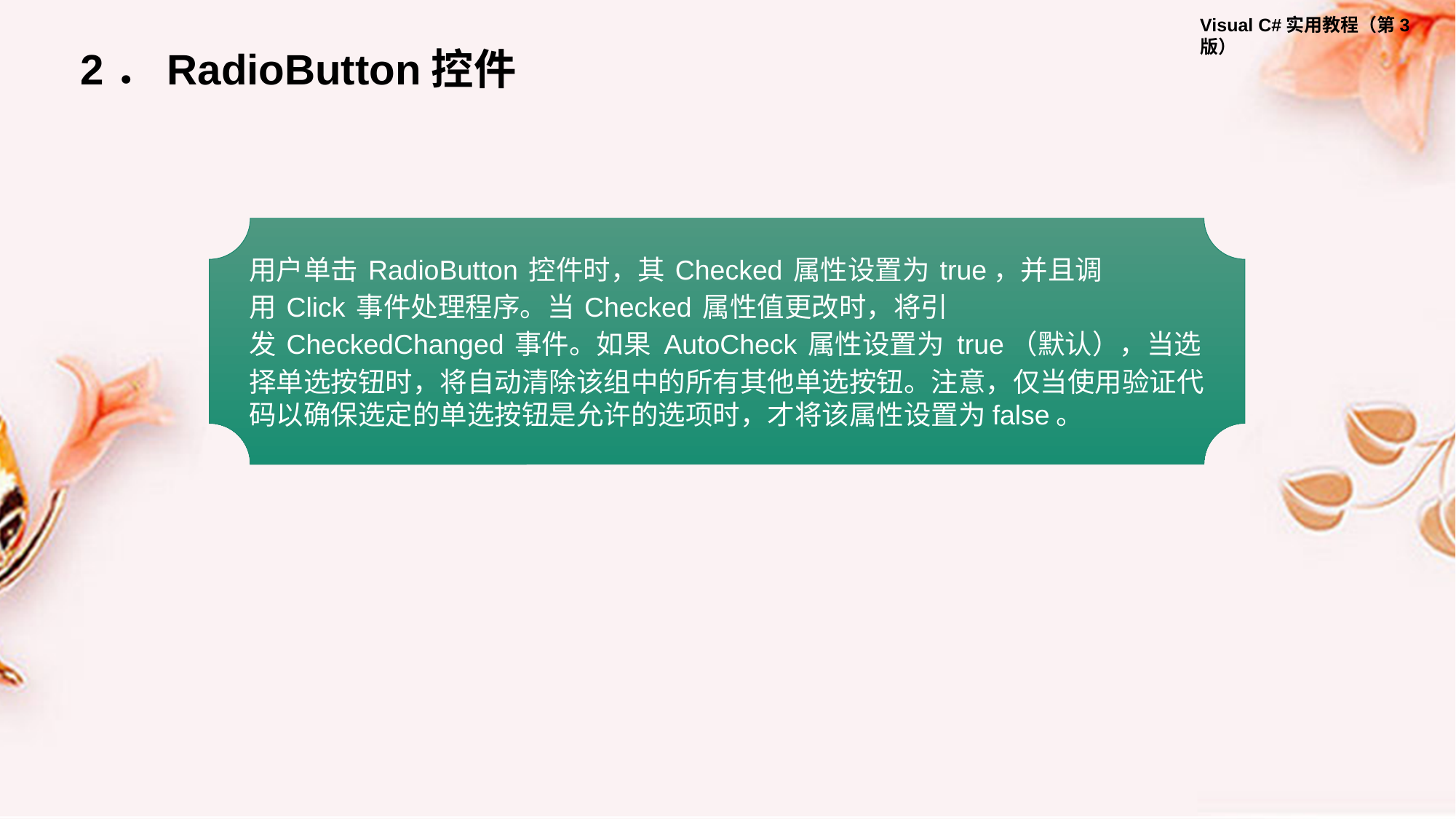

2．RadioButton控件
用户单击 RadioButton 控件时，其 Checked 属性设置为 true，并且调用 Click 事件处理程序。当 Checked 属性值更改时，将引发 CheckedChanged 事件。如果 AutoCheck 属性设置为 true（默认），当选择单选按钮时，将自动清除该组中的所有其他单选按钮。注意，仅当使用验证代码以确保选定的单选按钮是允许的选项时，才将该属性设置为false。